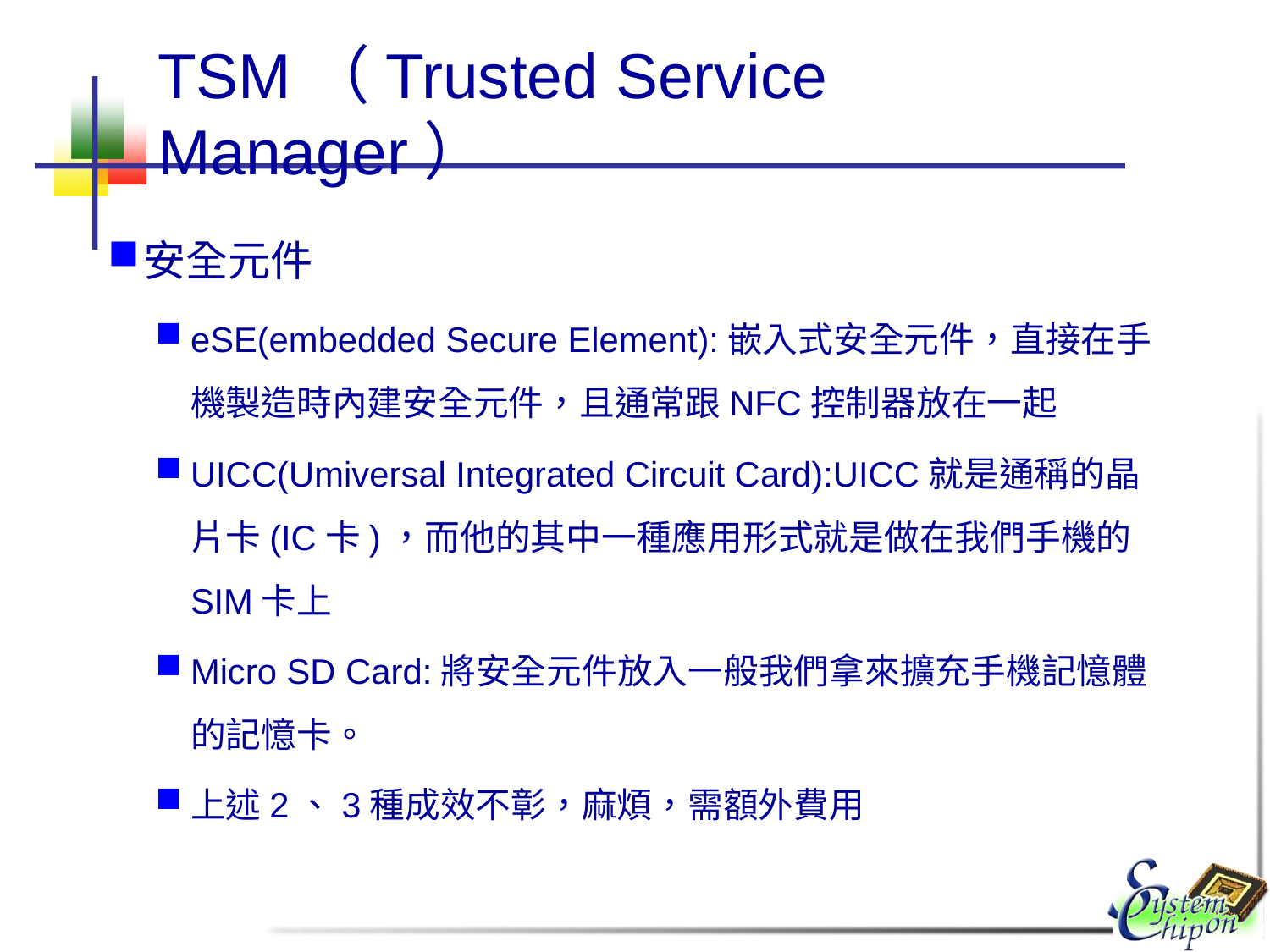

# TSM（Trusted Service Manager）
安全元件
eSE(embedded Secure Element):嵌入式安全元件，直接在手機製造時內建安全元件，且通常跟NFC控制器放在一起
UICC(Umiversal Integrated Circuit Card):UICC就是通稱的晶片卡(IC卡)，而他的其中一種應用形式就是做在我們手機的SIM卡上
Micro SD Card:將安全元件放入一般我們拿來擴充手機記憶體的記憶卡。
上述2、3種成效不彰，麻煩，需額外費用